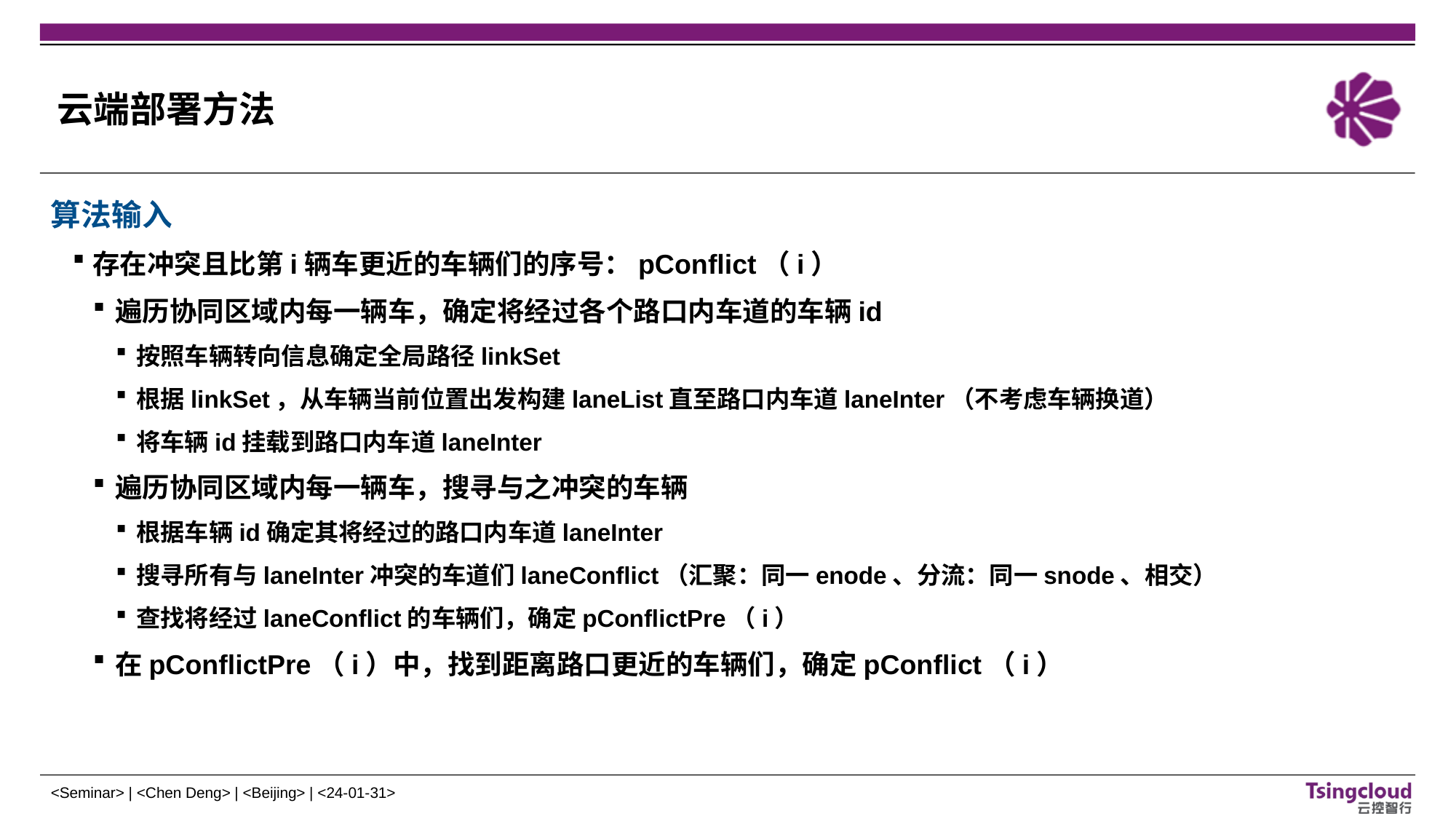

# 云端部署方法
算法输入
存在冲突且比第i辆车更近的车辆们的序号：pConflict（i）
遍历协同区域内每一辆车，确定将经过各个路口内车道的车辆id
按照车辆转向信息确定全局路径linkSet
根据linkSet，从车辆当前位置出发构建laneList直至路口内车道laneInter（不考虑车辆换道）
将车辆id挂载到路口内车道laneInter
遍历协同区域内每一辆车，搜寻与之冲突的车辆
根据车辆id确定其将经过的路口内车道laneInter
搜寻所有与laneInter冲突的车道们laneConflict（汇聚：同一enode、分流：同一snode、相交）
查找将经过laneConflict的车辆们，确定pConflictPre（i）
在pConflictPre（i）中，找到距离路口更近的车辆们，确定pConflict（i）